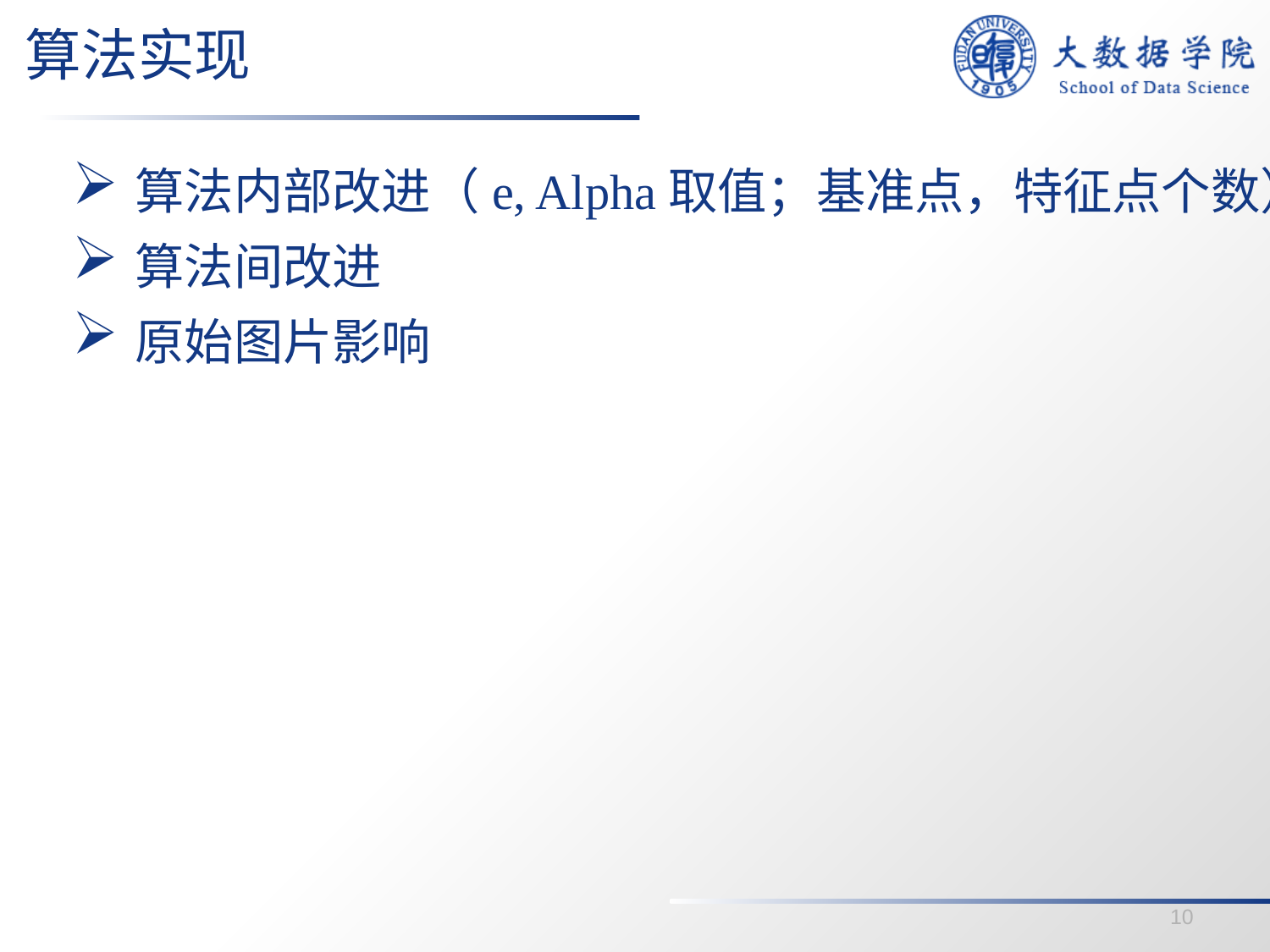

# 算法实现
算法内部改进（e, Alpha取值；基准点，特征点个数）
算法间改进
原始图片影响
10